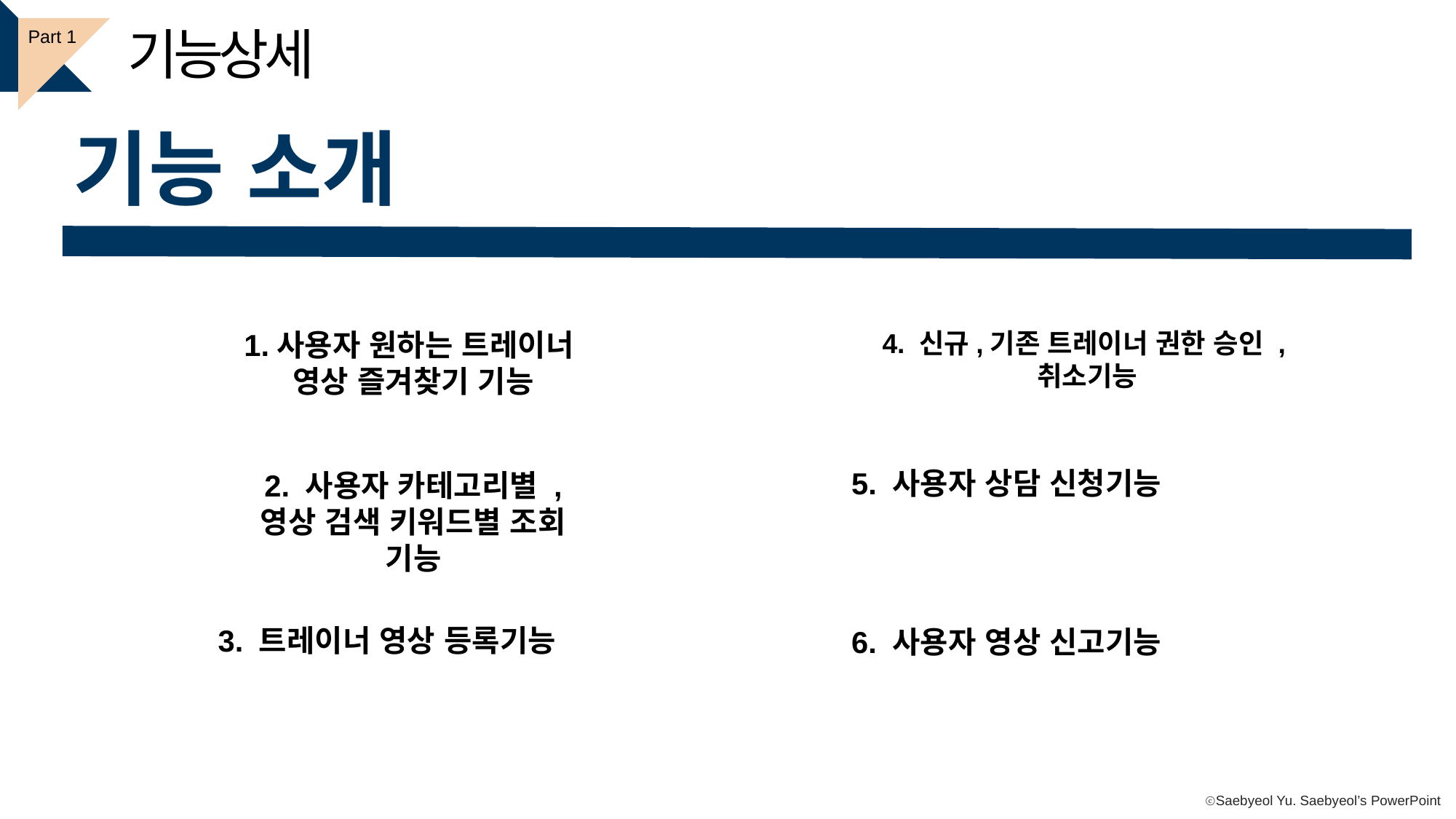

기능상세

Part 1
기능 소개
1.사용자 원하는 트레이너
영상 즐겨찾기 기능

4. 신규,기존 트레이너 권한 승인 ,취소기능

5. 사용자 상담 신청기능
2. 사용자 카테고리별 , 영상 검색 키워드별 조회 기능
3. 트레이너 영상 등록기능

6. 사용자 영상 신고기능